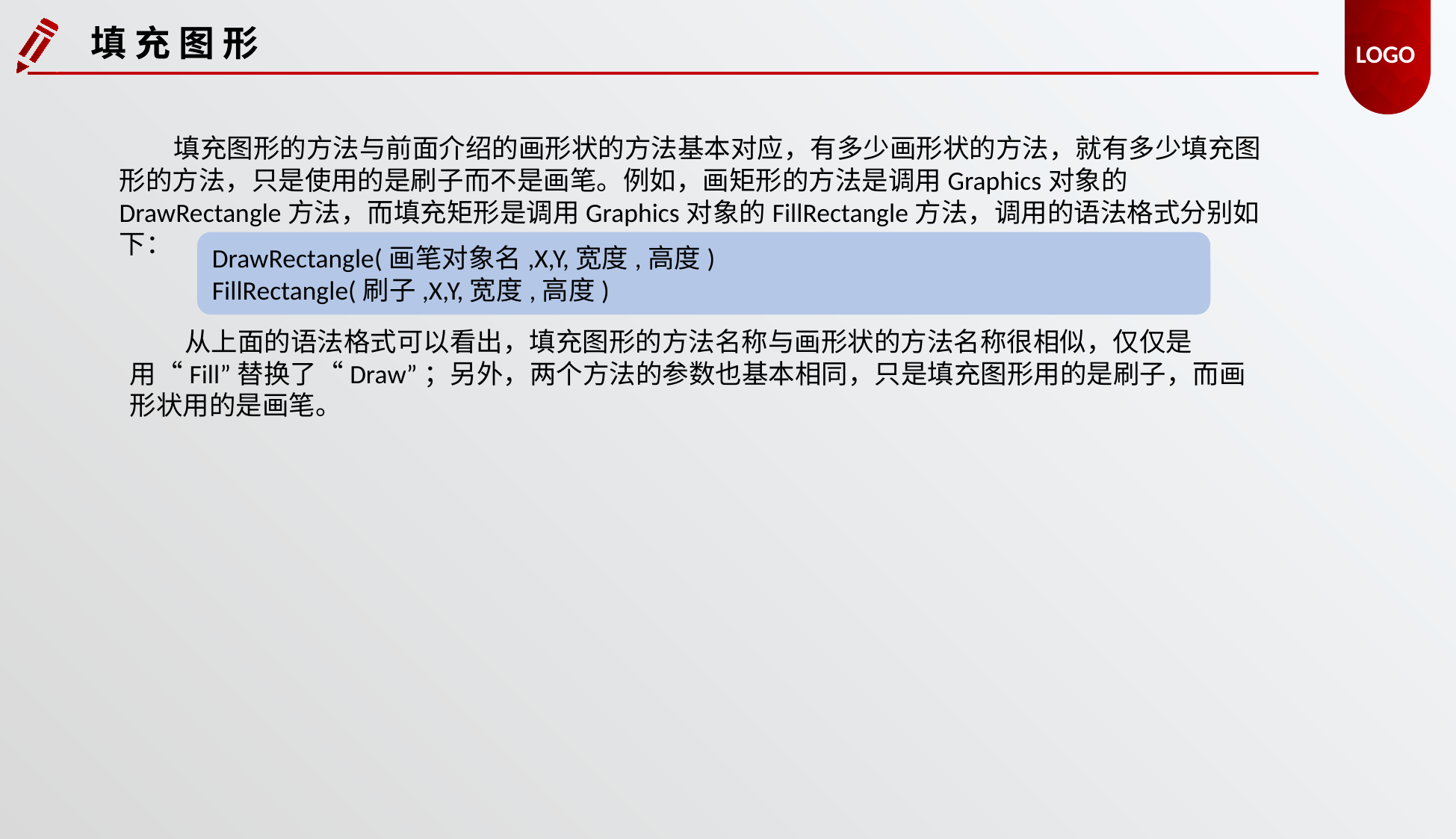

填 充 图 形
填充图形的方法与前面介绍的画形状的方法基本对应，有多少画形状的方法，就有多少填充图形的方法，只是使用的是刷子而不是画笔。例如，画矩形的方法是调用Graphics对象的DrawRectangle方法，而填充矩形是调用Graphics对象的FillRectangle方法，调用的语法格式分别如下：
DrawRectangle(画笔对象名,X,Y,宽度,高度)
FillRectangle(刷子,X,Y,宽度,高度)
从上面的语法格式可以看出，填充图形的方法名称与画形状的方法名称很相似，仅仅是用“Fill”替换了“Draw”；另外，两个方法的参数也基本相同，只是填充图形用的是刷子，而画形状用的是画笔。